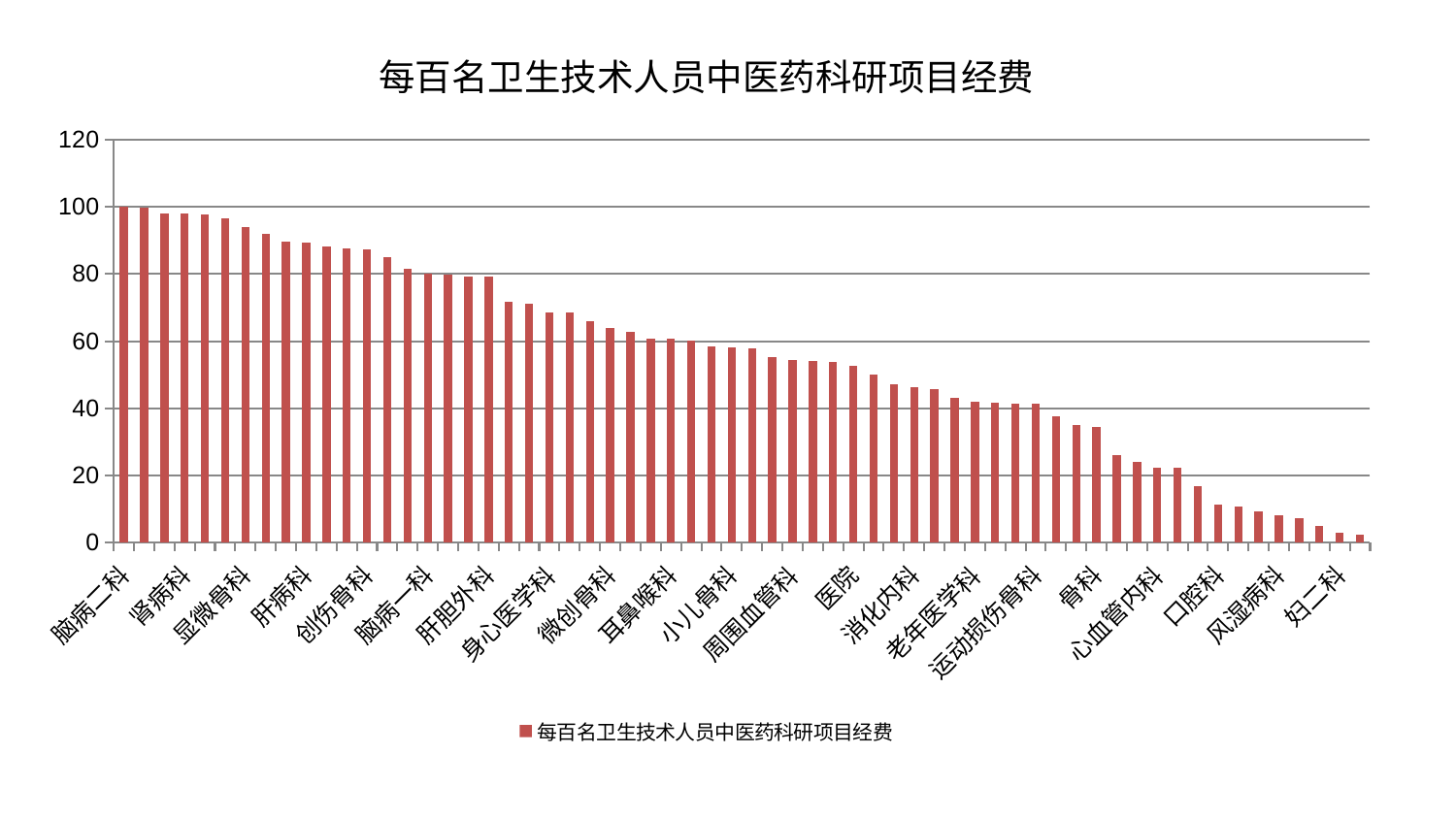

### Chart: 每百名卫生技术人员中医药科研项目经费

| Category | 每百名卫生技术人员中医药科研项目经费 |
|---|---|
| 脑病二科 | 100.0 |
| 脾胃科消化科合并 | 99.61606358431986 |
| 治未病中心 | 98.04268088825746 |
| 肾病科 | 97.97104864902765 |
| 妇科妇二科合并 | 97.66519593084448 |
| 中医经典科 | 96.45085333423636 |
| 显微骨科 | 93.8782682011048 |
| 呼吸内科 | 91.91317649093844 |
| 脊柱骨科 | 89.66648620686553 |
| 肝病科 | 89.29815366349943 |
| 心病四科 | 88.06663826220988 |
| 脑病三科 | 87.73819484747587 |
| 创伤骨科 | 87.20530133019773 |
| 中医外治中心 | 85.00004268629183 |
| 眼科 | 81.4208783999698 |
| 脑病一科 | 79.96471254575093 |
| 脾胃病科 | 79.83740919131714 |
| 儿科 | 79.35701288125523 |
| 肝胆外科 | 79.09843576738209 |
| 神经内科 | 71.6686243995088 |
| 东区肾病科 | 71.10710438902402 |
| 身心医学科 | 68.6160203262945 |
| 东区重症医学科 | 68.45847135875648 |
| 心病一科 | 65.83987593243262 |
| 微创骨科 | 64.01936532907612 |
| 美容皮肤科 | 62.75783432552994 |
| 乳腺甲状腺外科 | 60.8006618786885 |
| 耳鼻喉科 | 60.72040867320363 |
| 重症医学科 | 60.23917012324303 |
| 普通外科 | 58.545986758173036 |
| 小儿骨科 | 58.130494254729925 |
| 妇科 | 57.847665030340785 |
| 康复科 | 55.26009366937312 |
| 周围血管科 | 54.389435067501786 |
| 神经外科 | 53.998435379147196 |
| 内分泌科 | 53.94871242551503 |
| 医院 | 52.68671053835573 |
| 胸外科 | 50.15266454309392 |
| 肾脏内科 | 47.26346614260256 |
| 消化内科 | 46.275546416463854 |
| 针灸科 | 45.735491058276494 |
| 血液科 | 42.98134634755097 |
| 老年医学科 | 41.989871299271776 |
| 肛肠科 | 41.771279153346185 |
| 皮肤科 | 41.304194556783465 |
| 运动损伤骨科 | 41.300508746496696 |
| 推拿科 | 37.57088483965932 |
| 关节骨科 | 35.0054827131382 |
| 骨科 | 34.419756118221365 |
| 产科 | 25.9947414258564 |
| 肿瘤内科 | 24.02431484908788 |
| 心血管内科 | 22.442868292601194 |
| 西区重症医学科 | 22.235483419100305 |
| 泌尿外科 | 16.91435539257481 |
| 口腔科 | 11.352886602666013 |
| 综合内科 | 10.661387804047571 |
| 心病三科 | 9.270500668667566 |
| 风湿病科 | 8.13628589278132 |
| 心病二科 | 7.227652670336776 |
| 男科 | 4.97363895430796 |
| 妇二科 | 2.974027353071537 |
| 小儿推拿科 | 2.4549988002361487 |
197